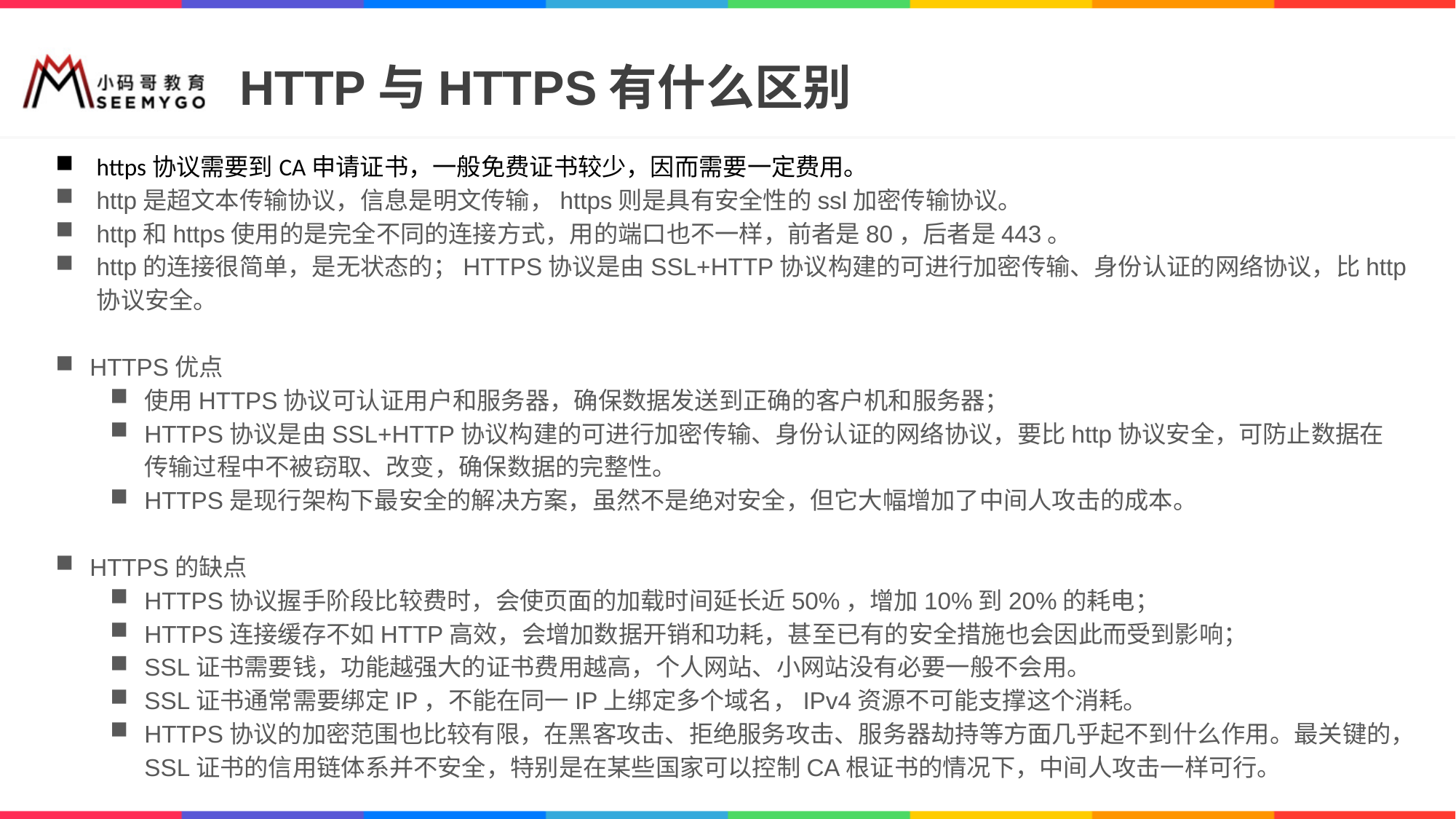

# HTTP与HTTPS有什么区别
https协议需要到CA申请证书，一般免费证书较少，因而需要一定费用。
http是超文本传输协议，信息是明文传输，https则是具有安全性的ssl加密传输协议。
http和https使用的是完全不同的连接方式，用的端口也不一样，前者是80，后者是443。
http的连接很简单，是无状态的；HTTPS协议是由SSL+HTTP协议构建的可进行加密传输、身份认证的网络协议，比http协议安全。

HTTPS优点
使用HTTPS协议可认证用户和服务器，确保数据发送到正确的客户机和服务器；
HTTPS协议是由SSL+HTTP协议构建的可进行加密传输、身份认证的网络协议，要比http协议安全，可防止数据在传输过程中不被窃取、改变，确保数据的完整性。
HTTPS是现行架构下最安全的解决方案，虽然不是绝对安全，但它大幅增加了中间人攻击的成本。

HTTPS的缺点
HTTPS协议握手阶段比较费时，会使页面的加载时间延长近50%，增加10%到20%的耗电；
HTTPS连接缓存不如HTTP高效，会增加数据开销和功耗，甚至已有的安全措施也会因此而受到影响；
SSL证书需要钱，功能越强大的证书费用越高，个人网站、小网站没有必要一般不会用。
SSL证书通常需要绑定IP，不能在同一IP上绑定多个域名，IPv4资源不可能支撑这个消耗。
HTTPS协议的加密范围也比较有限，在黑客攻击、拒绝服务攻击、服务器劫持等方面几乎起不到什么作用。最关键的，SSL证书的信用链体系并不安全，特别是在某些国家可以控制CA根证书的情况下，中间人攻击一样可行。